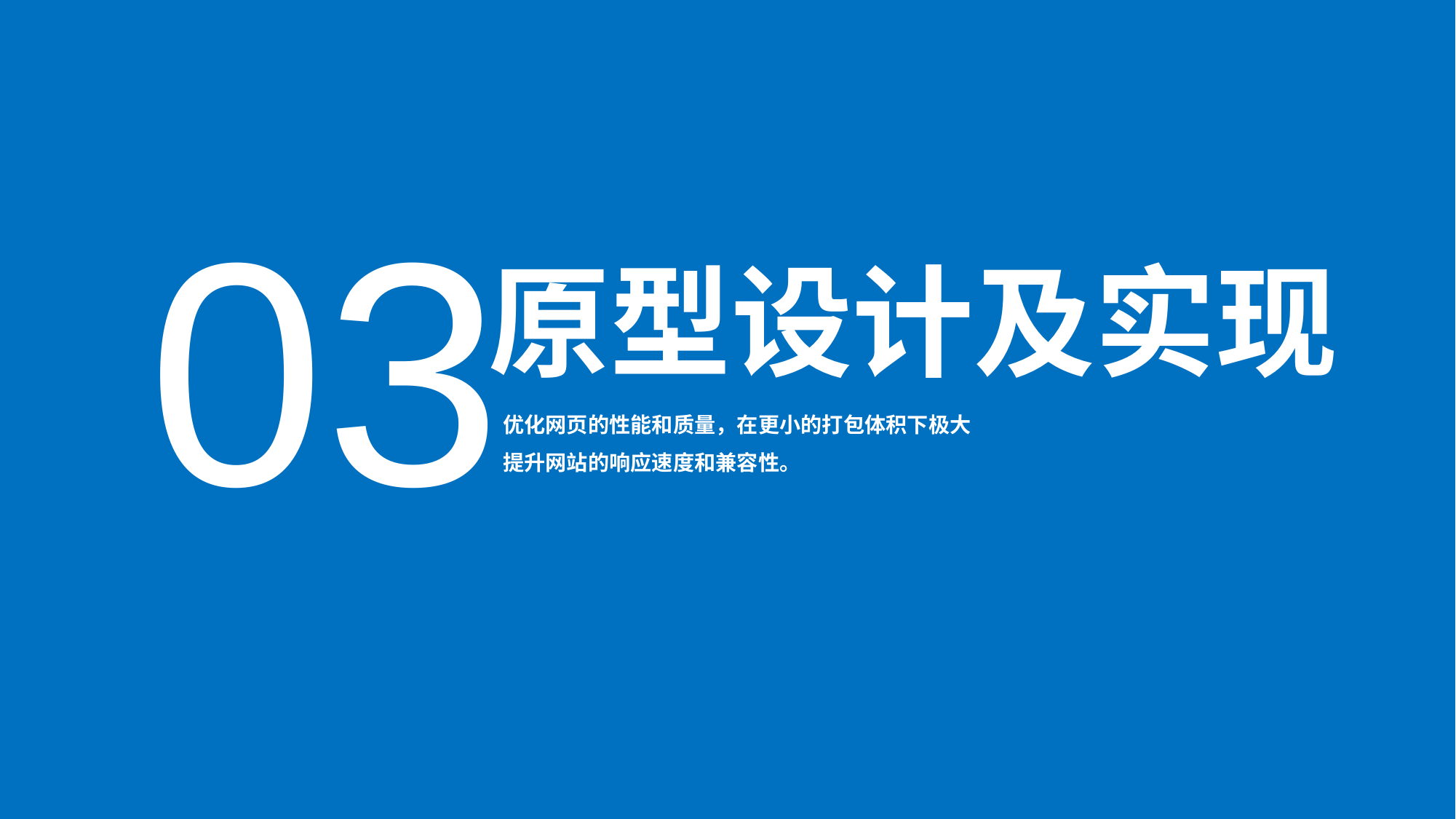

03
原型设计及实现
优化网页的性能和质量，在更小的打包体积下极大提升网站的响应速度和兼容性。